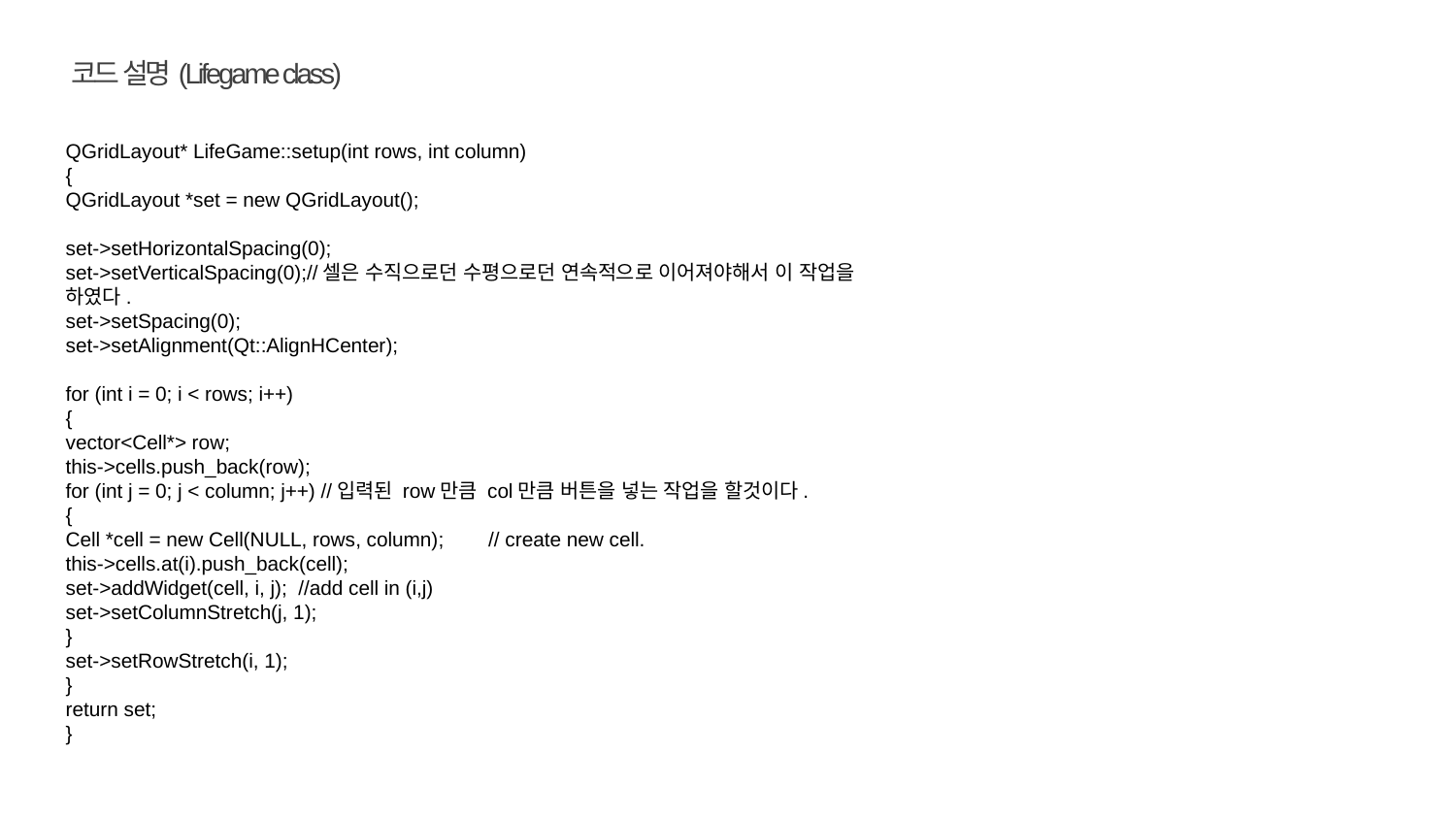

코드 설명(Lifegame class)
QGridLayout* LifeGame::setup(int rows, int column)
{
QGridLayout *set = new QGridLayout();

set->setHorizontalSpacing(0);
set->setVerticalSpacing(0);//셀은 수직으로던 수평으로던 연속적으로 이어져야해서 이 작업을 하였다.
set->setSpacing(0);
set->setAlignment(Qt::AlignHCenter);

for (int i = 0; i < rows; i++)
{
vector<Cell*> row;
this->cells.push_back(row);
for (int j = 0; j < column; j++) //입력된 row만큼 col만큼 버튼을 넣는 작업을 할것이다.
{
Cell *cell = new Cell(NULL, rows, column);        // create new cell.
this->cells.at(i).push_back(cell);
set->addWidget(cell, i, j);  //add cell in (i,j)
set->setColumnStretch(j, 1);
}
set->setRowStretch(i, 1);
}
return set;
}